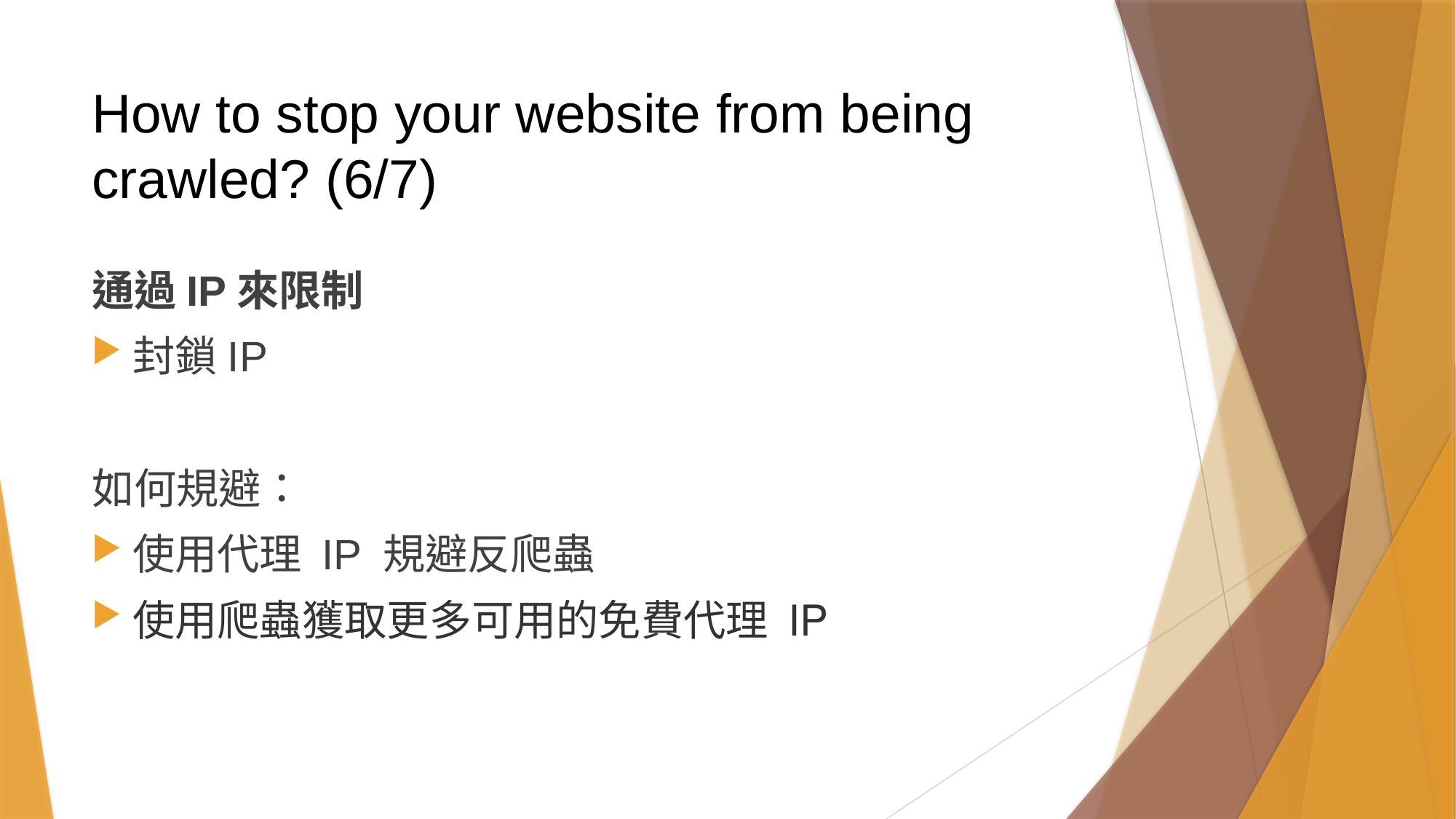

# How to stop your website from being crawled? (6/7)
通過IP來限制
封鎖IP

如何規避：
使用代理 IP 規避反爬蟲
使用爬蟲獲取更多可用的免費代理 IP